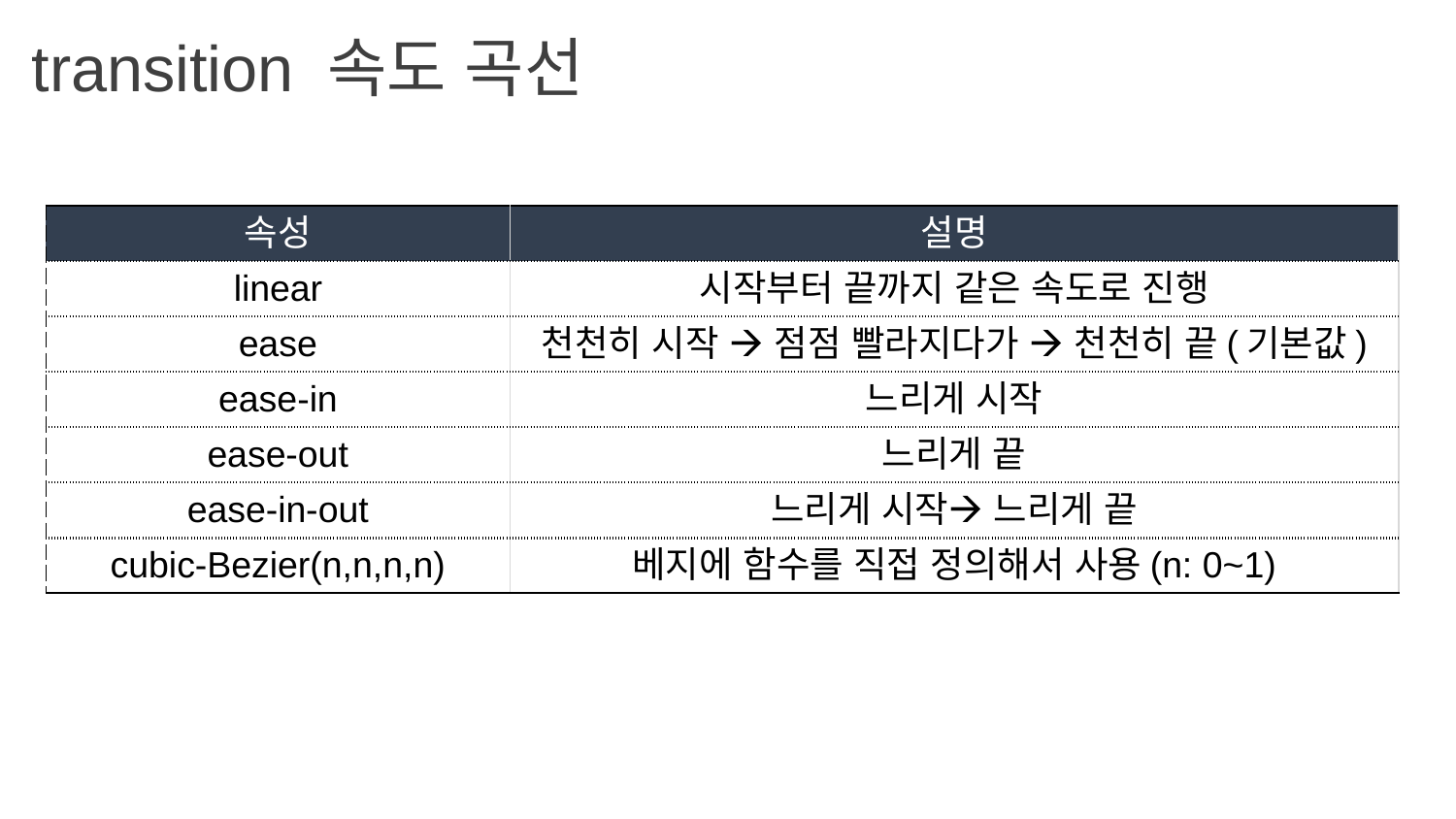

transition 속도 곡선
| 속성 | 설명 |
| --- | --- |
| linear | 시작부터 끝까지 같은 속도로 진행 |
| ease | 천천히 시작 🡪 점점 빨라지다가 🡪 천천히 끝(기본값) |
| ease-in | 느리게 시작 |
| ease-out | 느리게 끝 |
| ease-in-out | 느리게 시작🡪 느리게 끝 |
| cubic-Bezier(n,n,n,n) | 베지에 함수를 직접 정의해서 사용(n: 0~1) |